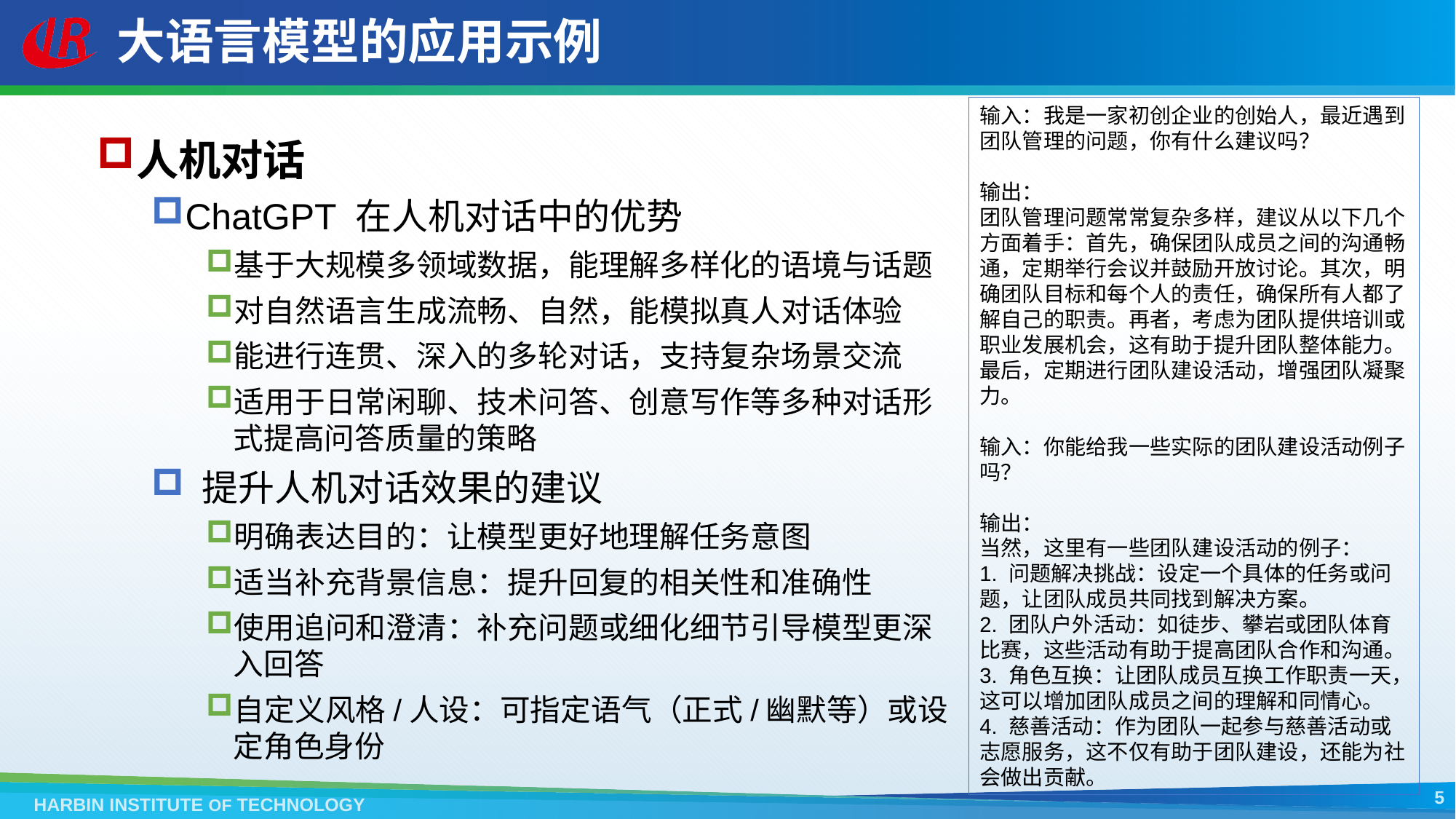

# 大语言模型的应用示例
输入：我是一家初创企业的创始人，最近遇到团队管理的问题，你有什么建议吗？

输出：
团队管理问题常常复杂多样，建议从以下几个方面着手：首先，确保团队成员之间的沟通畅通，定期举行会议并鼓励开放讨论。其次，明确团队目标和每个人的责任，确保所有人都了解自己的职责。再者，考虑为团队提供培训或职业发展机会，这有助于提升团队整体能力。最后，定期进行团队建设活动，增强团队凝聚力。

输入：你能给我一些实际的团队建设活动例子吗？

输出：
当然，这里有一些团队建设活动的例子：
1. 问题解决挑战：设定一个具体的任务或问题，让团队成员共同找到解决方案。
2. 团队户外活动：如徒步、攀岩或团队体育比赛，这些活动有助于提高团队合作和沟通。
3. 角色互换：让团队成员互换工作职责一天，这可以增加团队成员之间的理解和同情心。
4. 慈善活动：作为团队一起参与慈善活动或志愿服务，这不仅有助于团队建设，还能为社会做出贡献。
人机对话
ChatGPT 在人机对话中的优势
基于大规模多领域数据，能理解多样化的语境与话题
对自然语言生成流畅、自然，能模拟真人对话体验
能进行连贯、深入的多轮对话，支持复杂场景交流
适用于日常闲聊、技术问答、创意写作等多种对话形式提高问答质量的策略
 提升人机对话效果的建议
明确表达目的：让模型更好地理解任务意图
适当补充背景信息：提升回复的相关性和准确性
使用追问和澄清：补充问题或细化细节引导模型更深入回答
自定义风格/人设：可指定语气（正式/幽默等）或设定角色身份
5
HARBIN INSTITUTE OF TECHNOLOGY